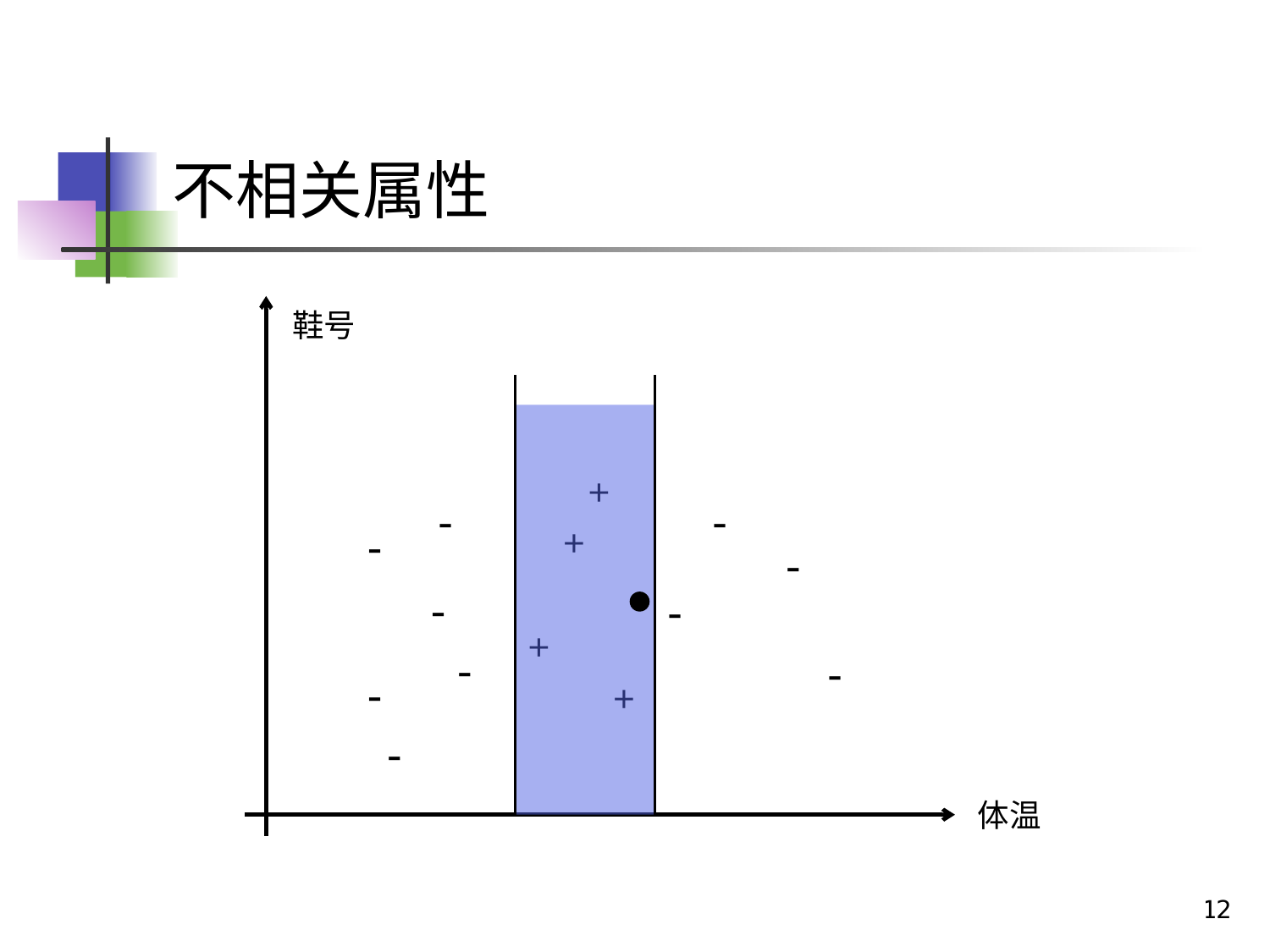

# 不相关属性
鞋号

+
-
-
-
+
-
-
-

+
-
-
-
+
-
体温
12